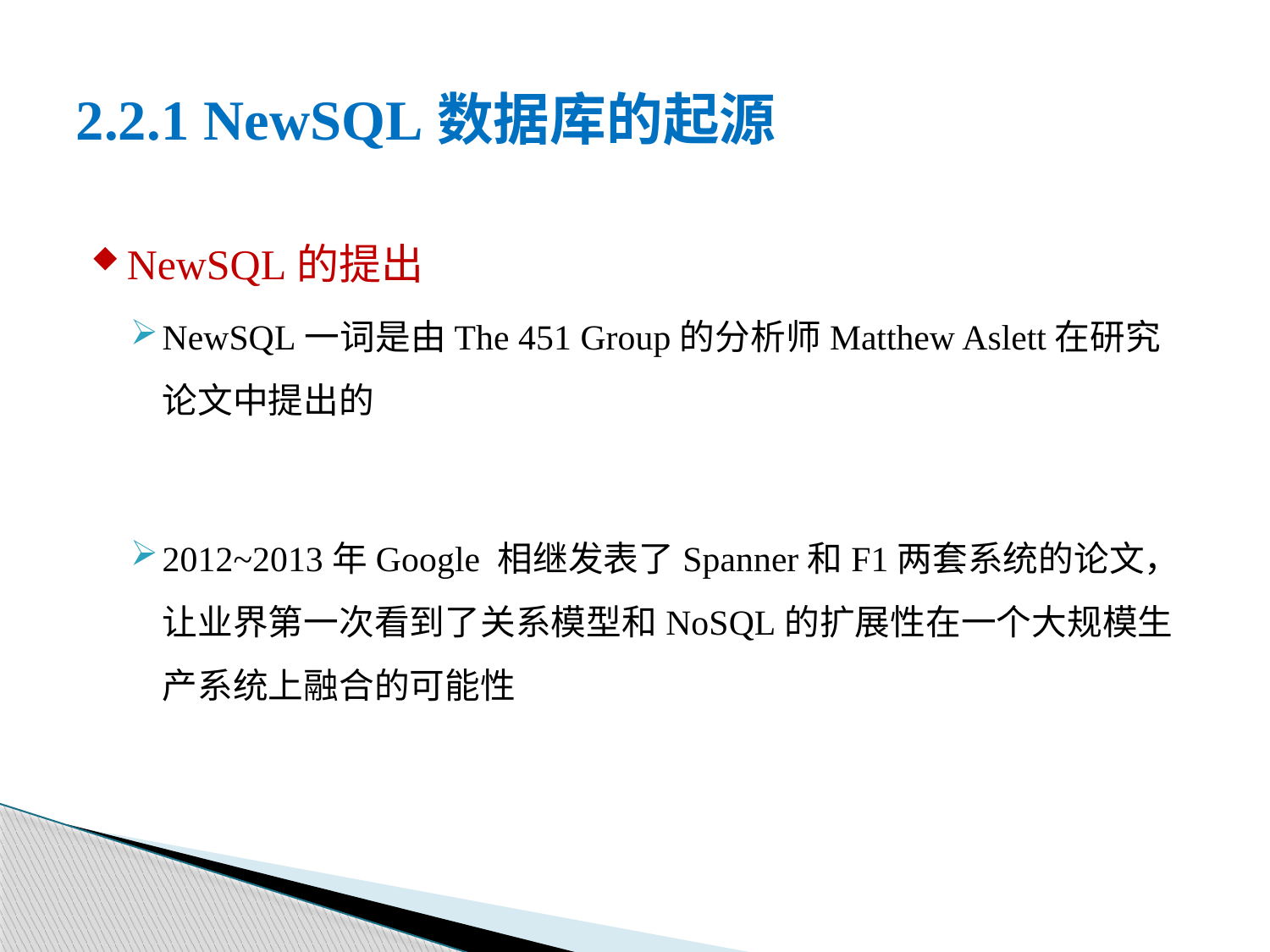

# 2.2.1 NewSQL数据库的起源
NewSQL的提出
NewSQL一词是由The 451 Group的分析师Matthew Aslett在研究论文中提出的

2012~2013年Google 相继发表了Spanner和F1两套系统的论文，让业界第一次看到了关系模型和NoSQL的扩展性在一个大规模生产系统上融合的可能性